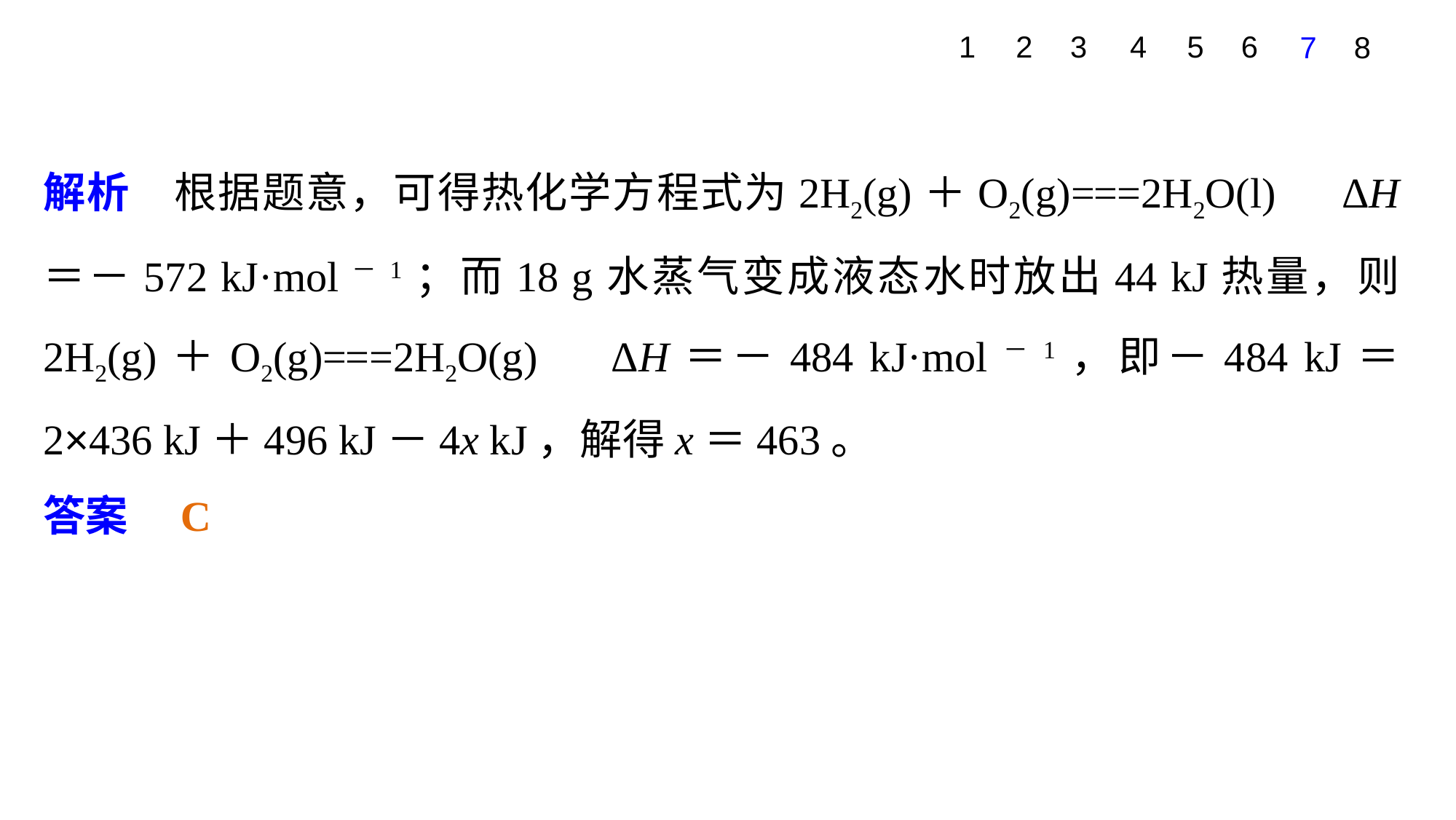

1
2
3
4
5
6
7
8
解析　根据题意，可得热化学方程式为2H2(g)＋O2(g)===2H2O(l)　ΔH＝－572 kJ·mol－1；而18 g水蒸气变成液态水时放出44 kJ热量，则2H2(g)＋O2(g)===2H2O(g)　ΔH＝－484 kJ·mol－1，即－484 kJ＝2×436 kJ＋496 kJ－4x kJ，解得x＝463。
答案　C